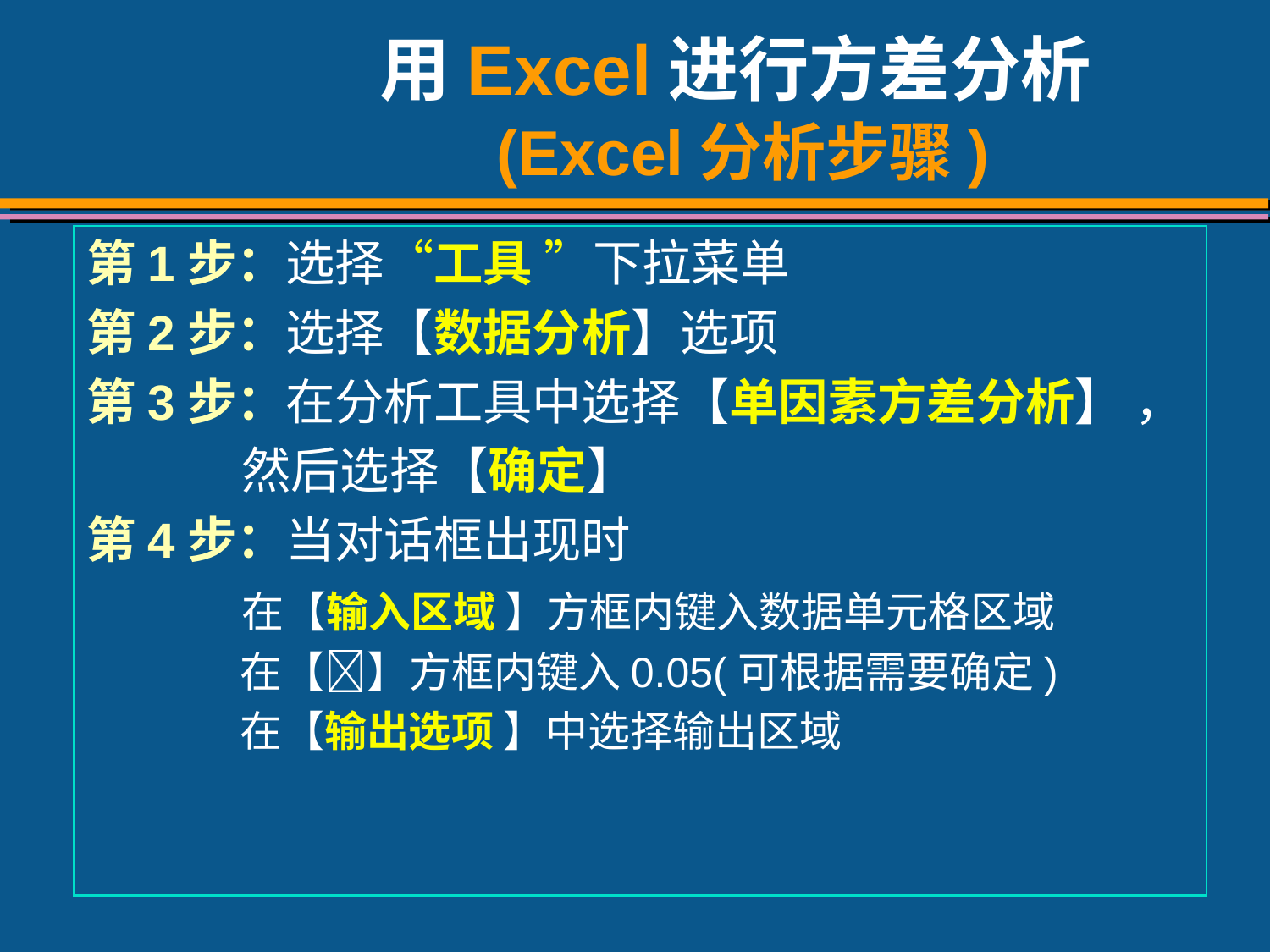

# 用Excel进行方差分析 (Excel分析步骤)
第1步：选择“工具 ”下拉菜单
第2步：选择【数据分析】选项
第3步：在分析工具中选择【单因素方差分析】 ，
             然后选择【确定】
第4步：当对话框出现时
             在【输入区域 】方框内键入数据单元格区域
               在【α】方框内键入0.05(可根据需要确定)
               在【输出选项 】中选择输出区域